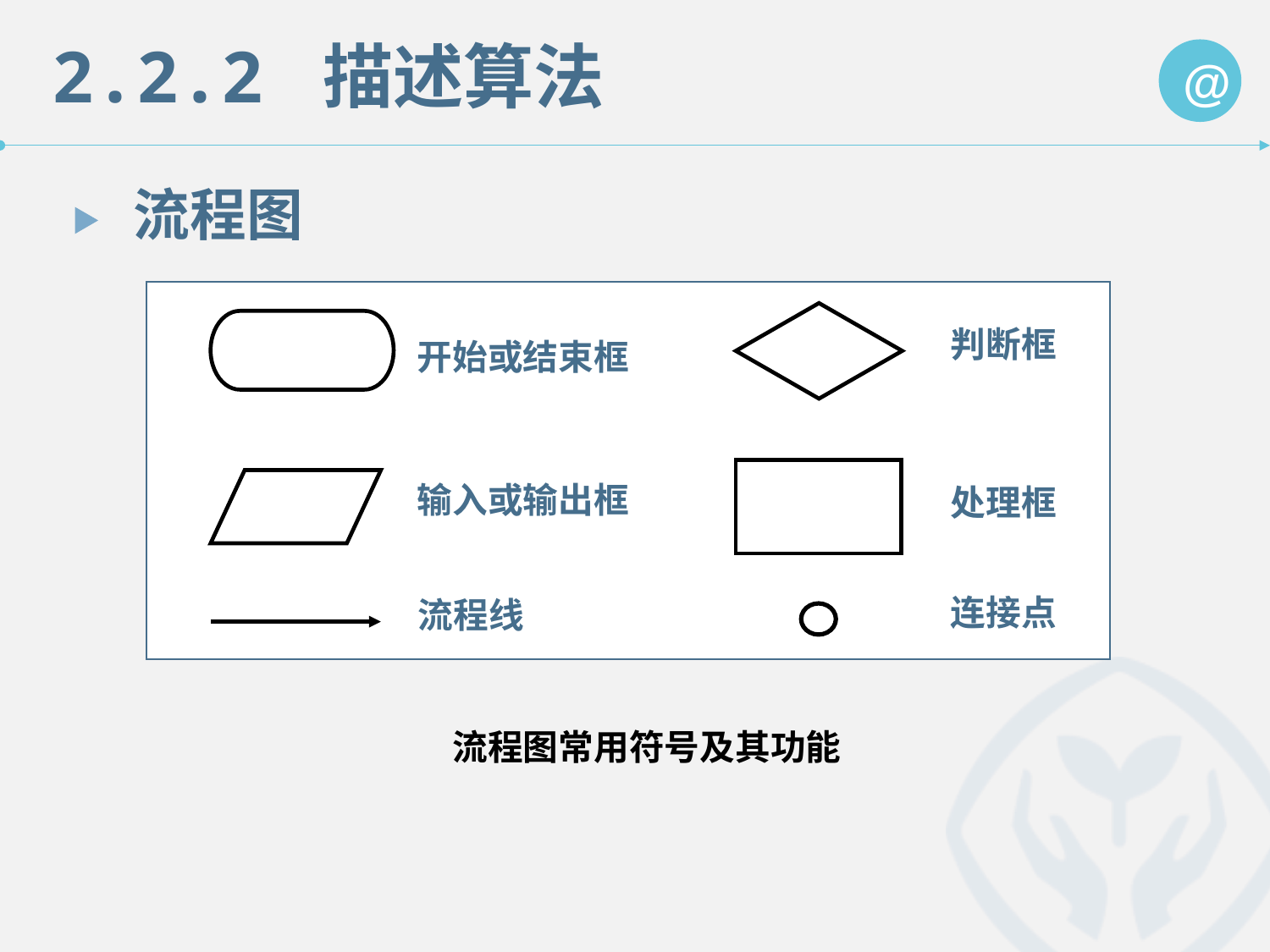

流程图

判断框
开始或结束框

输入或输出框
处理框
连接点
流程线

流程图常用符号及其功能